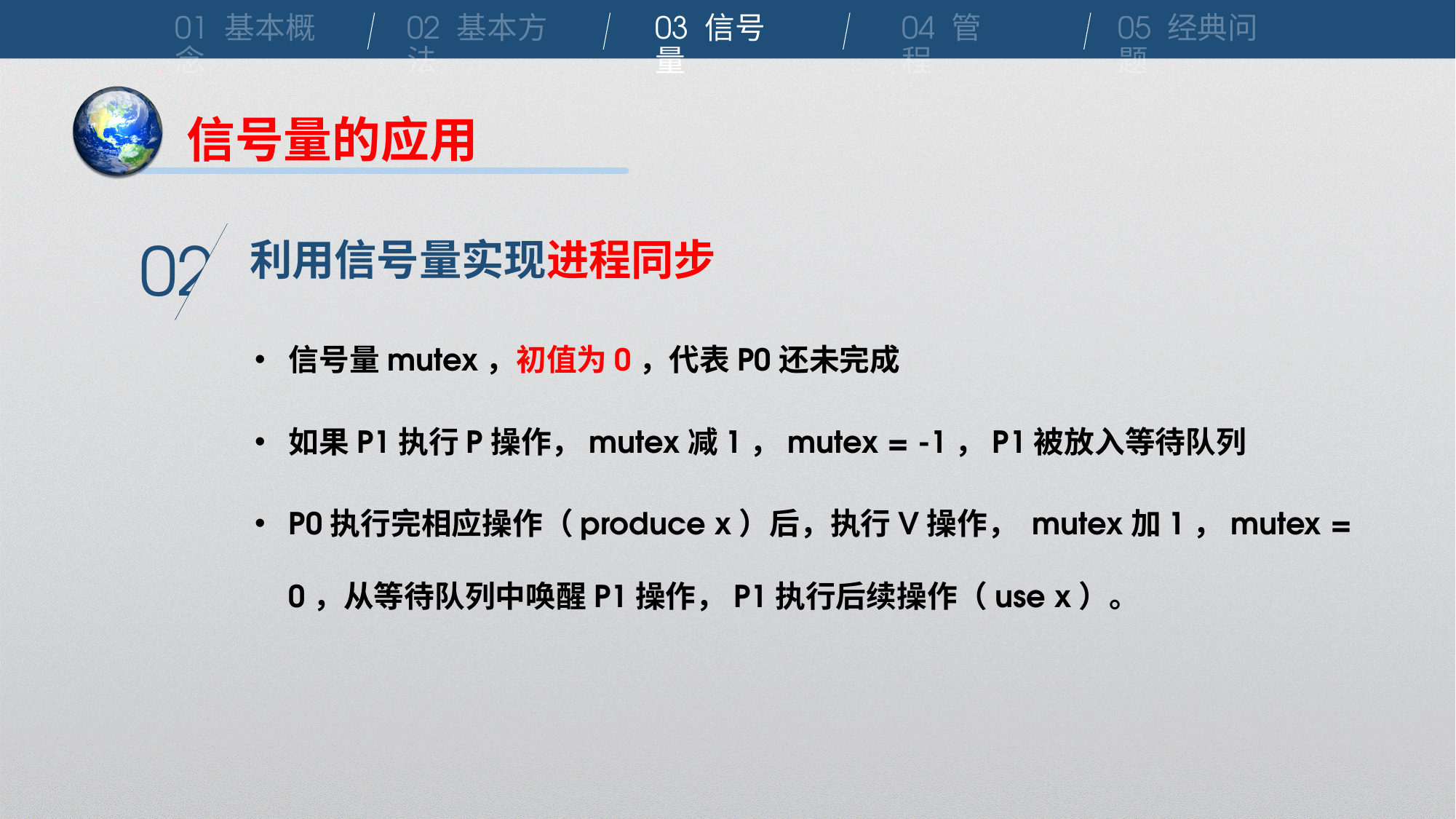

01 基本概念
02 基本方法
03 信号量
04 管程
05 经典问题
信号量的应用
利用信号量实现进程同步

02
信号量mutex，初值为0，代表P0还未完成
如果P1执行P操作，mutex减1，mutex = -1，P1被放入等待队列
P0执行完相应操作（produce x）后，执行V操作， mutex加1，mutex = 0，从等待队列中唤醒P1操作，P1执行后续操作（use x）。